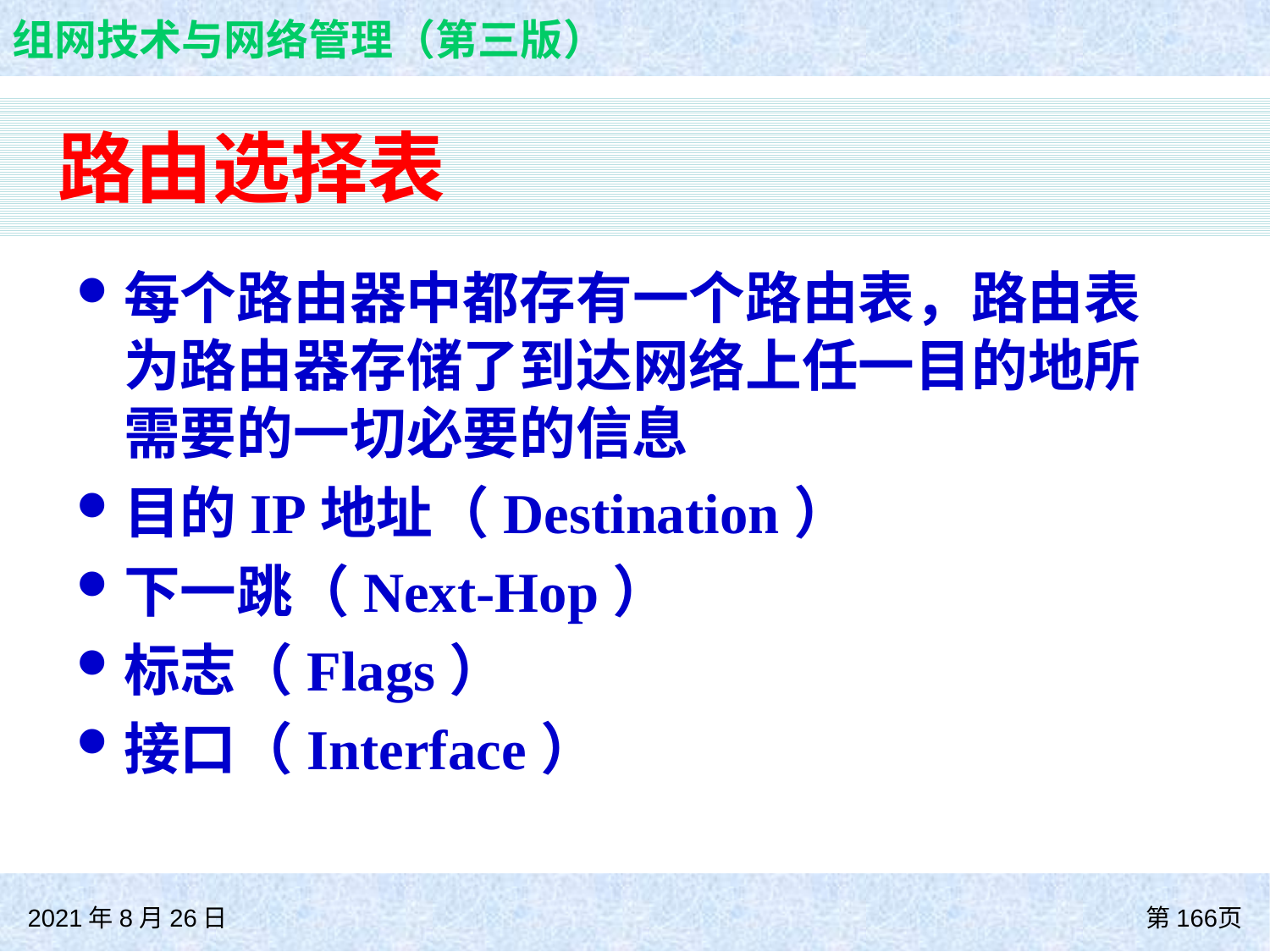

# 路由选择表
每个路由器中都存有一个路由表，路由表为路由器存储了到达网络上任一目的地所需要的一切必要的信息
目的IP地址（Destination）
下一跳（Next-Hop）
标志（Flags）
接口（Interface）
2021年8月26日
第166页